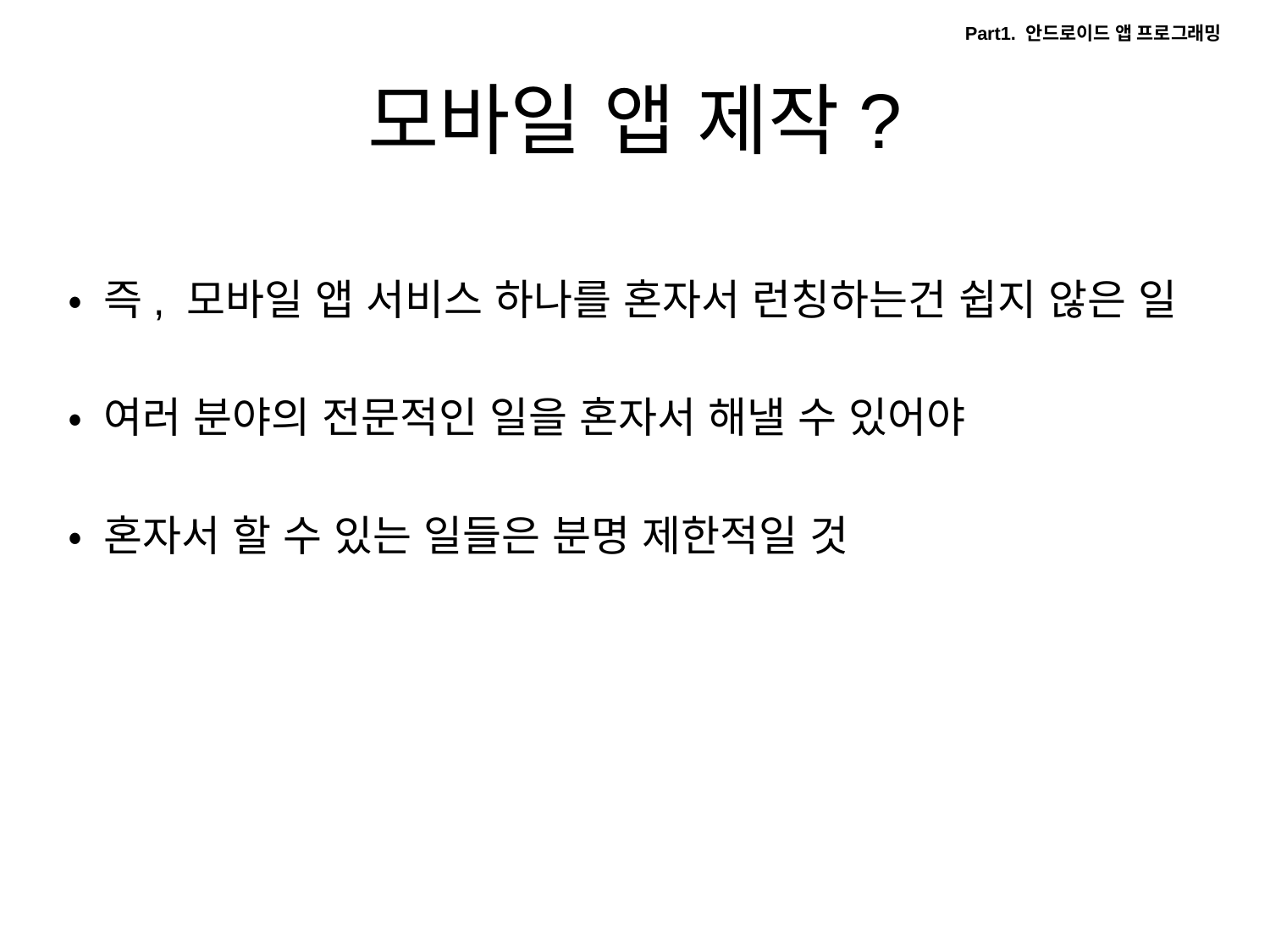

Part1. 안드로이드 앱 프로그래밍
# 모바일 앱 제작?
• 즉, 모바일 앱 서비스 하나를 혼자서 런칭하는건 쉽지 않은 일

• 여러 분야의 전문적인 일을 혼자서 해낼 수 있어야

• 혼자서 할 수 있는 일들은 분명 제한적일 것